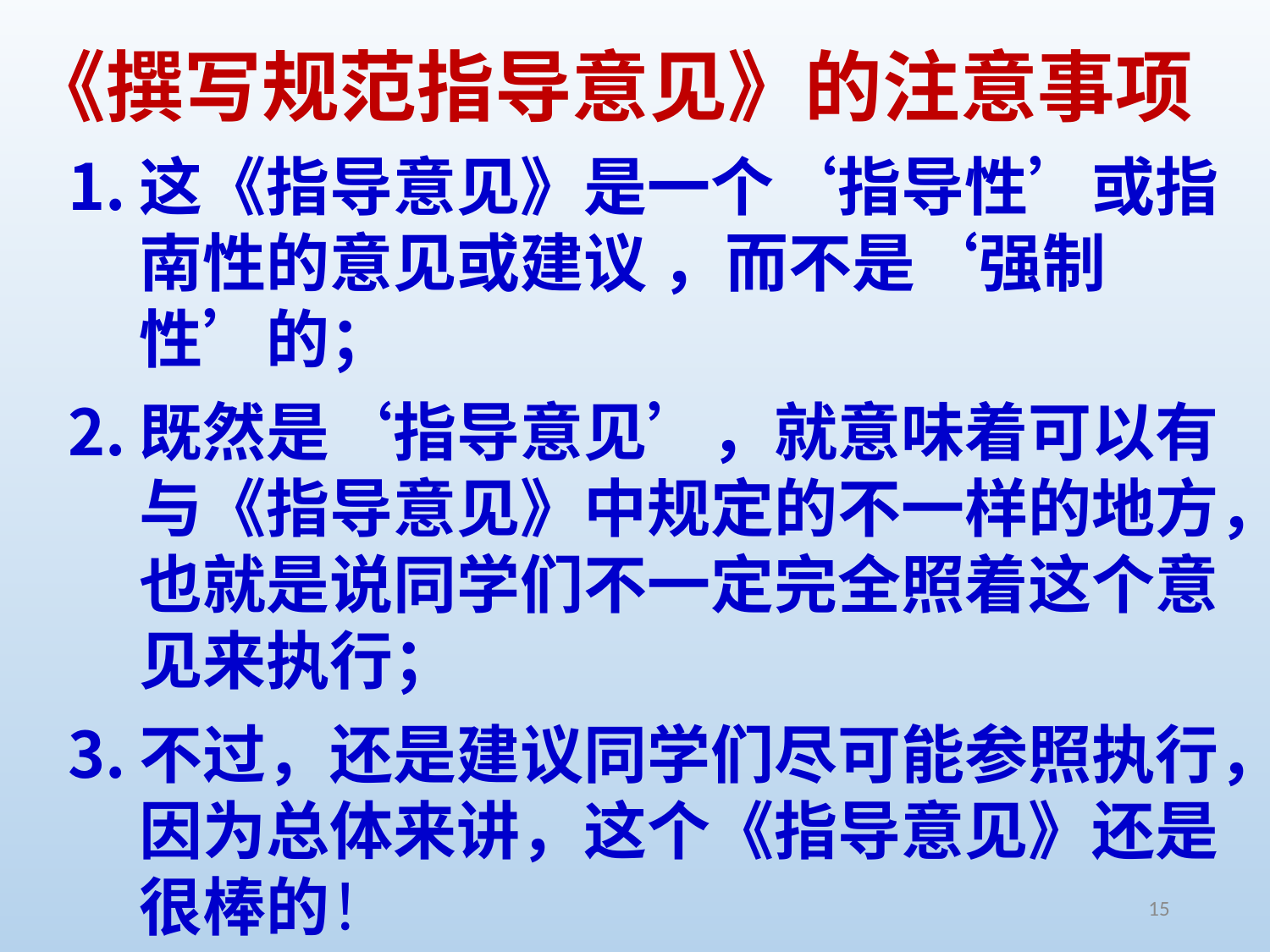

# 《撰写规范指导意见》的注意事项
这《指导意见》是一个‘指导性’或指南性的意见或建议 ，而不是‘强制性’的；
既然是‘指导意见’，就意味着可以有与《指导意见》中规定的不一样的地方，也就是说同学们不一定完全照着这个意见来执行；
不过，还是建议同学们尽可能参照执行，因为总体来讲，这个《指导意见》还是很棒的！
15